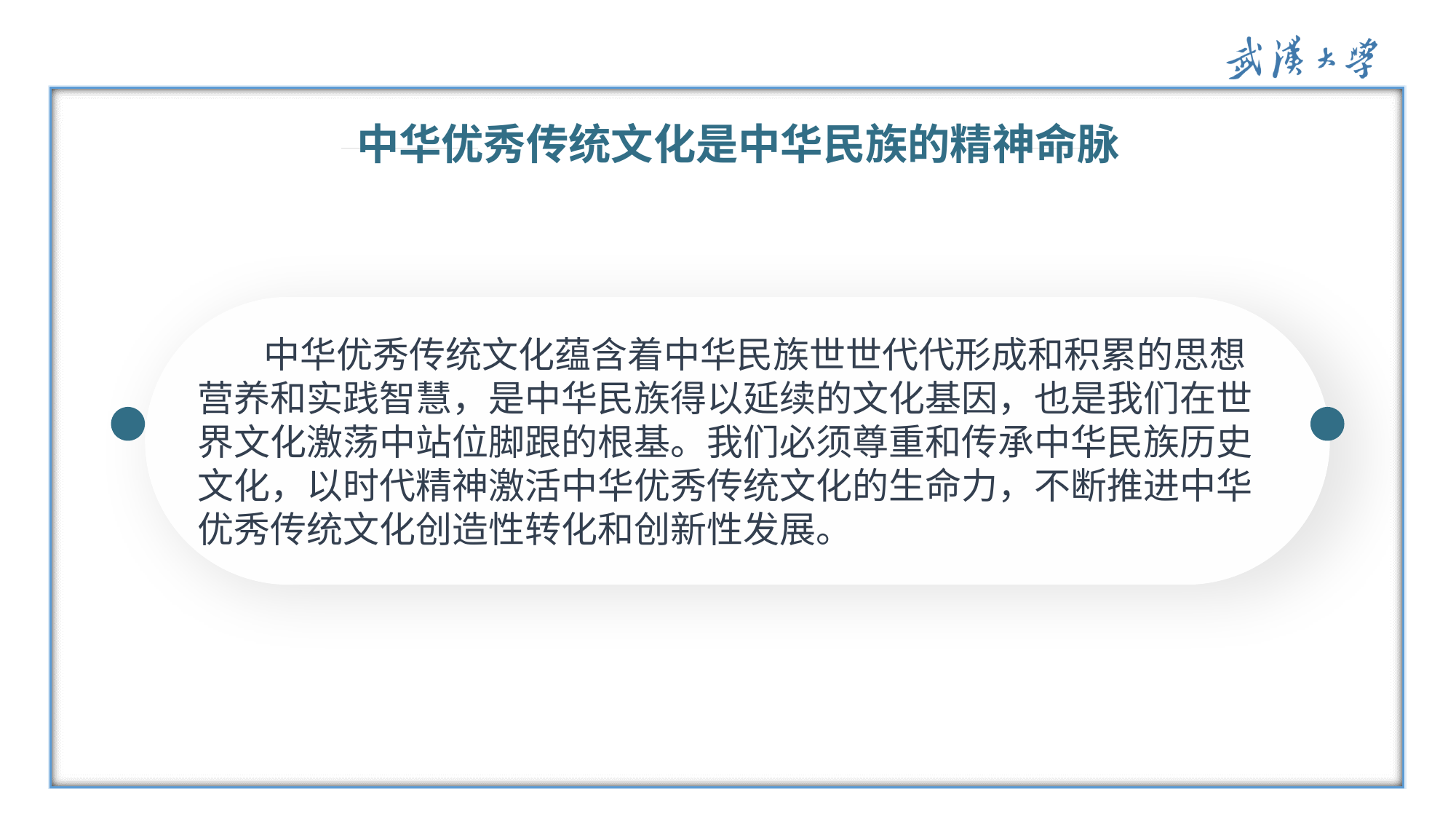

中华优秀传统文化是中华民族的精神命脉
       中华优秀传统文化蕴含着中华民族世世代代形成和积累的思想营养和实践智慧，是中华民族得以延续的文化基因，也是我们在世界文化激荡中站位脚跟的根基。我们必须尊重和传承中华民族历史文化，以时代精神激活中华优秀传统文化的生命力，不断推进中华优秀传统文化创造性转化和创新性发展。